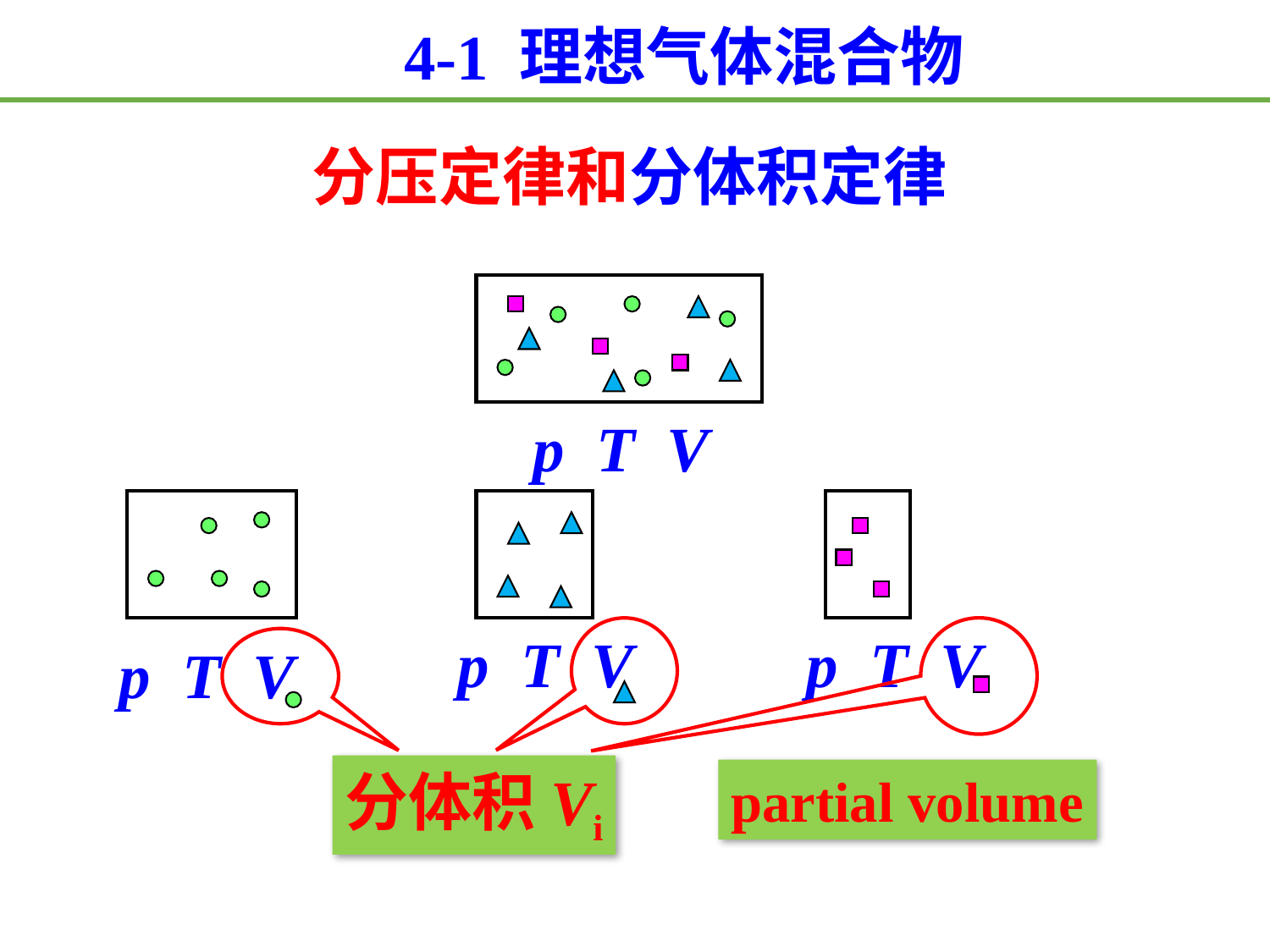

4-1 理想气体混合物
分压定律和分体积定律

p  T  V

p  T  V

p  T  V

p  T  V

分体积Vi
partial volume